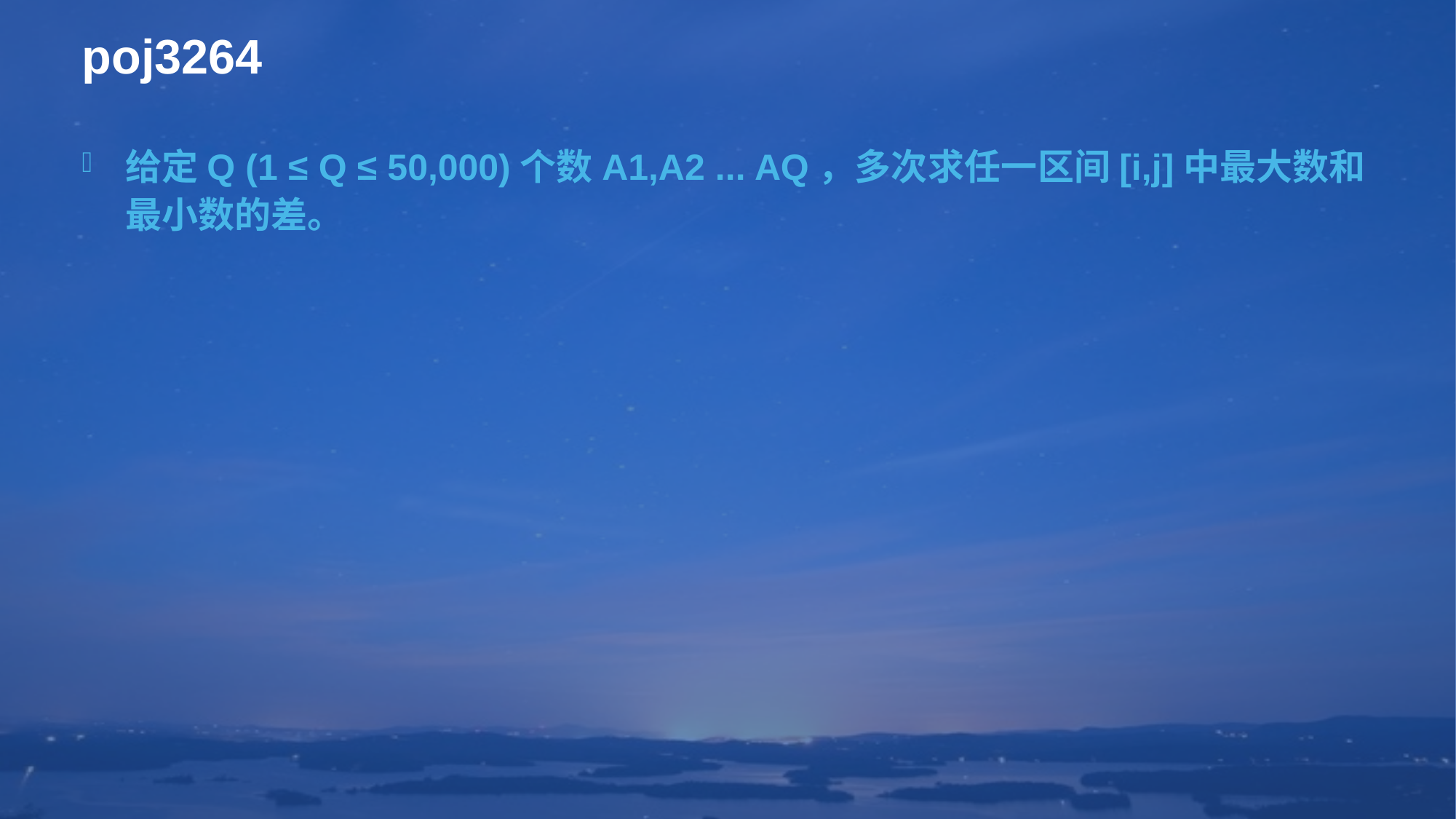

# poj3264
给定Q (1 ≤ Q ≤ 50,000)个数A1,A2 ... AQ，多次求任一区间[i,j]中最大数和最小数的差。